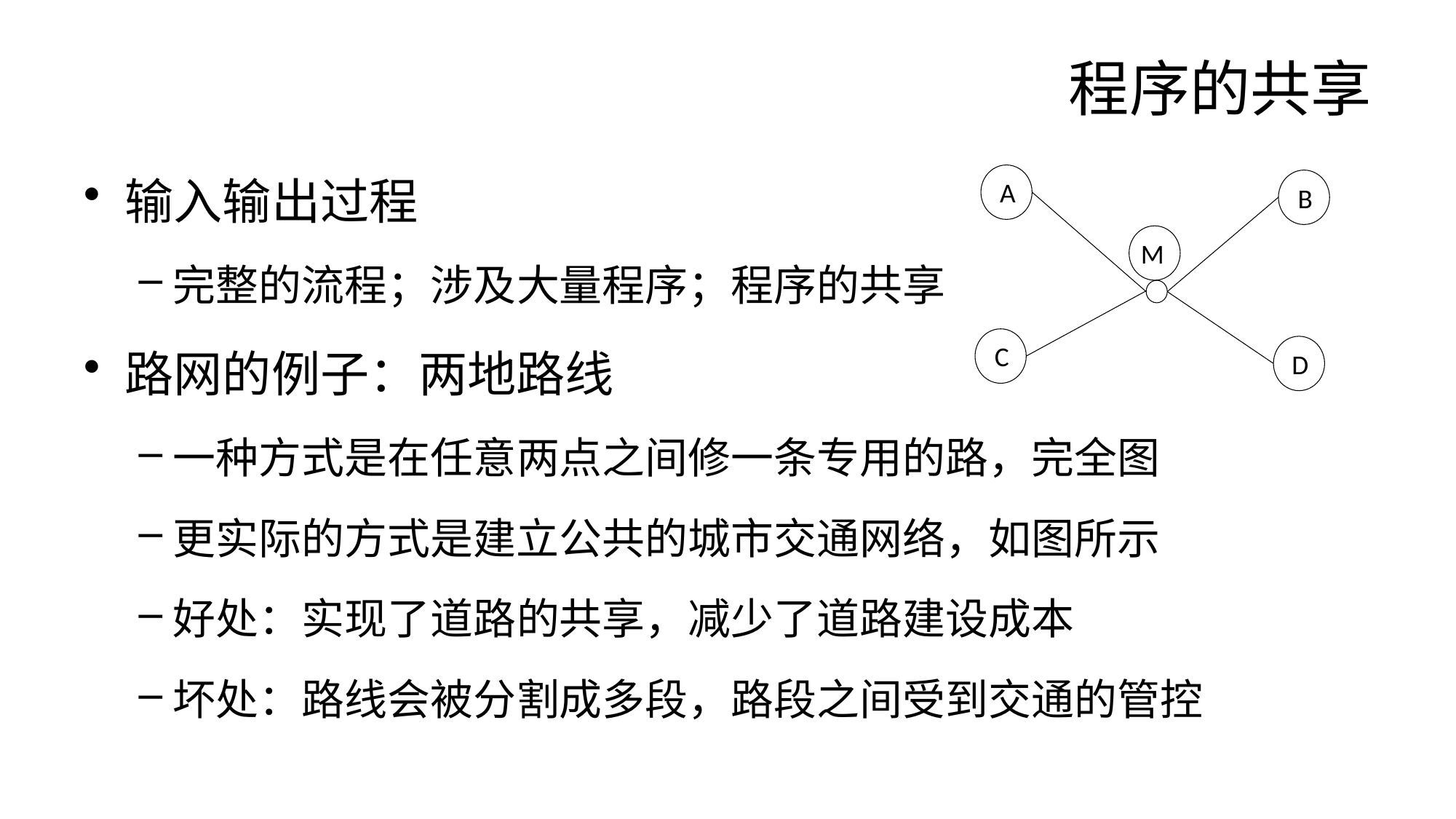

# 程序的共享
输入输出过程
完整的流程；涉及大量程序；程序的共享
路网的例子：两地路线
一种方式是在任意两点之间修一条专用的路，完全图
更实际的方式是建立公共的城市交通网络，如图所示
好处：实现了道路的共享，减少了道路建设成本
坏处：路线会被分割成多段，路段之间受到交通的管控
A

B

C

D

M